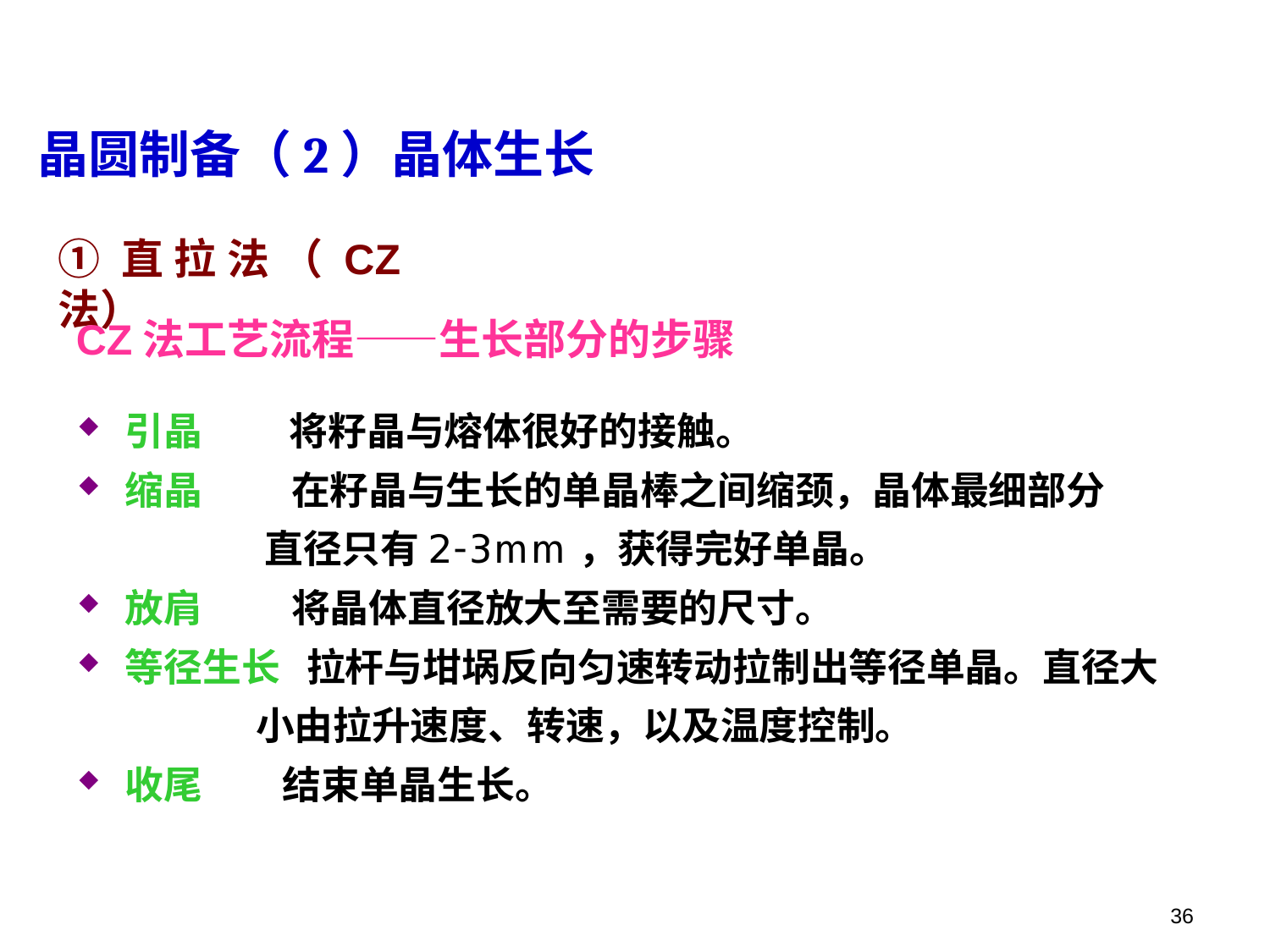

晶圆制备（2）晶体生长
①直拉法（CZ法）
CZ法工艺流程——生长部分的步骤
引晶          将籽晶与熔体很好的接触。
缩晶          在籽晶与生长的单晶棒之间缩颈，晶体最细部分
                    直径只有2-3mm，获得完好单晶。
放肩          将晶体直径放大至需要的尺寸。
等径生长   拉杆与坩埚反向匀速转动拉制出等径单晶。直径大
                   小由拉升速度、转速，以及温度控制。
收尾         结束单晶生长。
36